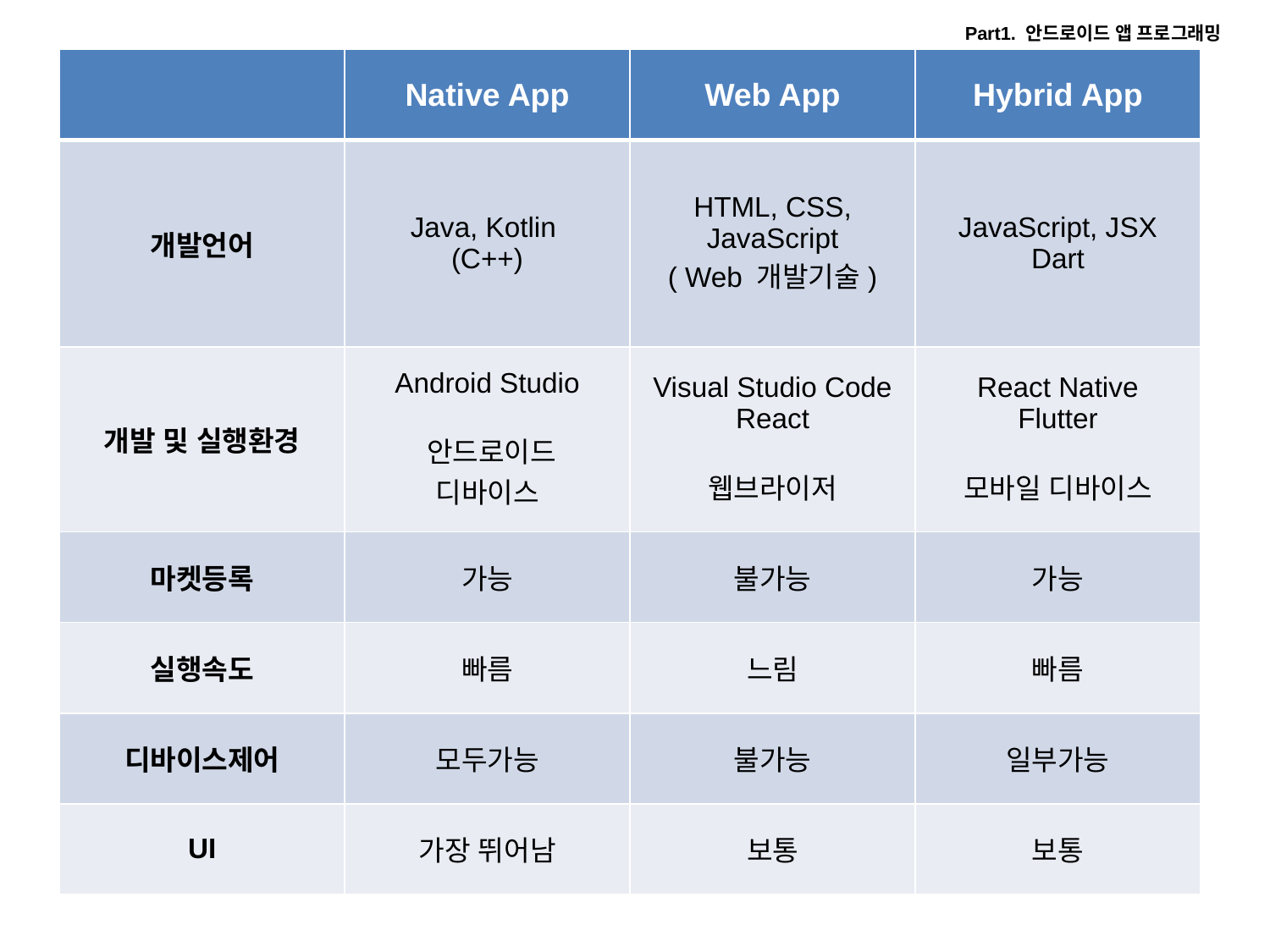

Part1. 안드로이드 앱 프로그래밍
|  | Native App | Web App | Hybrid App |
| --- | --- | --- | --- |
| 개발언어 | Java, Kotlin (C++) | HTML, CSS, JavaScript ( Web 개발기술) | JavaScript, JSX Dart |
| 개발 및 실행환경 | Android Studio 안드로이드 디바이스 | Visual Studio Code React 웹브라이저 | React Native Flutter 모바일 디바이스 |
| 마켓등록 | 가능 | 불가능 | 가능 |
| 실행속도 | 빠름 | 느림 | 빠름 |
| 디바이스제어 | 모두가능 | 불가능 | 일부가능 |
| UI | 가장 뛰어남 | 보통 | 보통 |